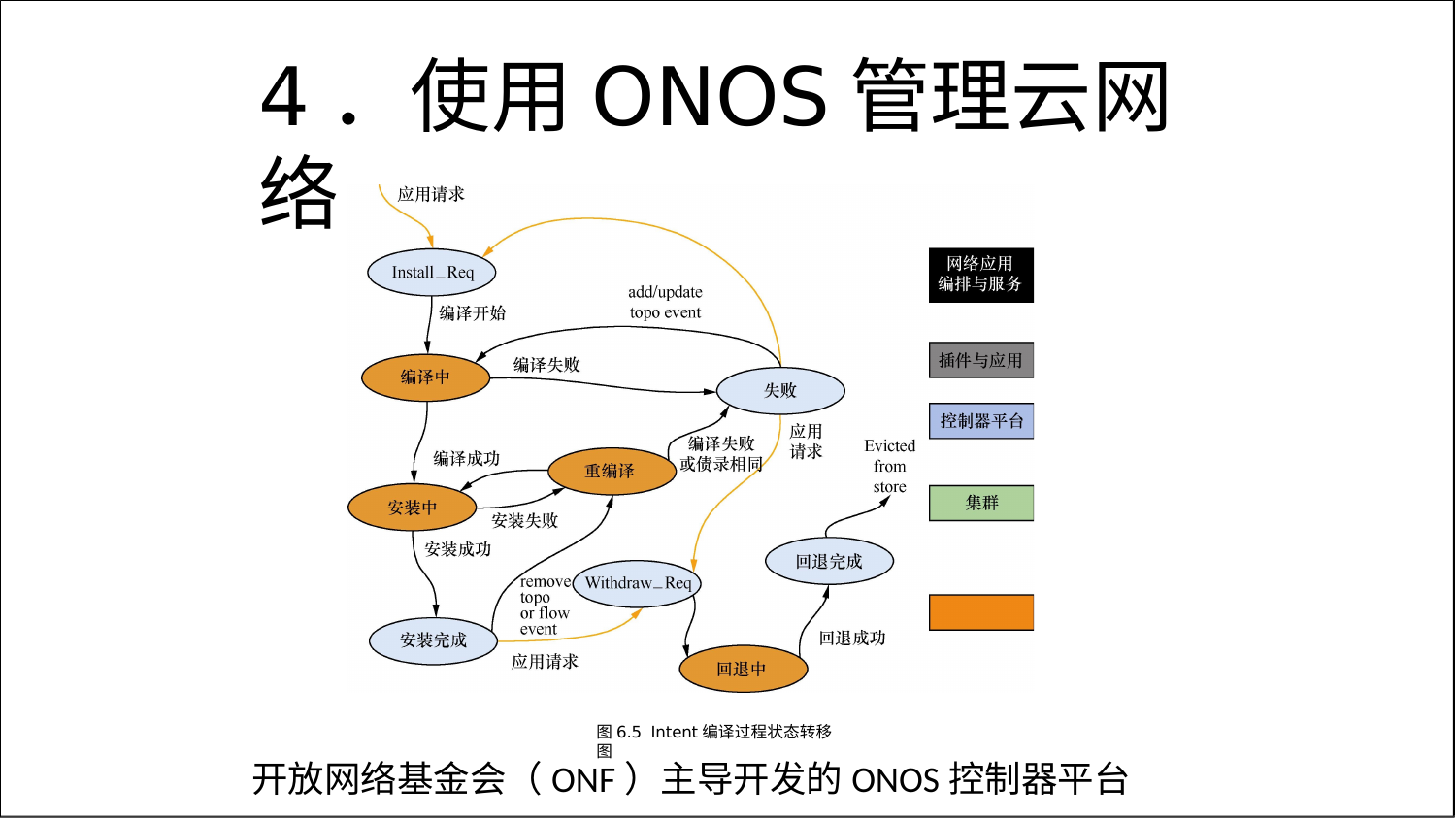

# 4．使用ONOS管理云网络

图6.5 Intent编译过程状态转移图
开放网络基金会（ONF）主导开发的ONOS控制器平台